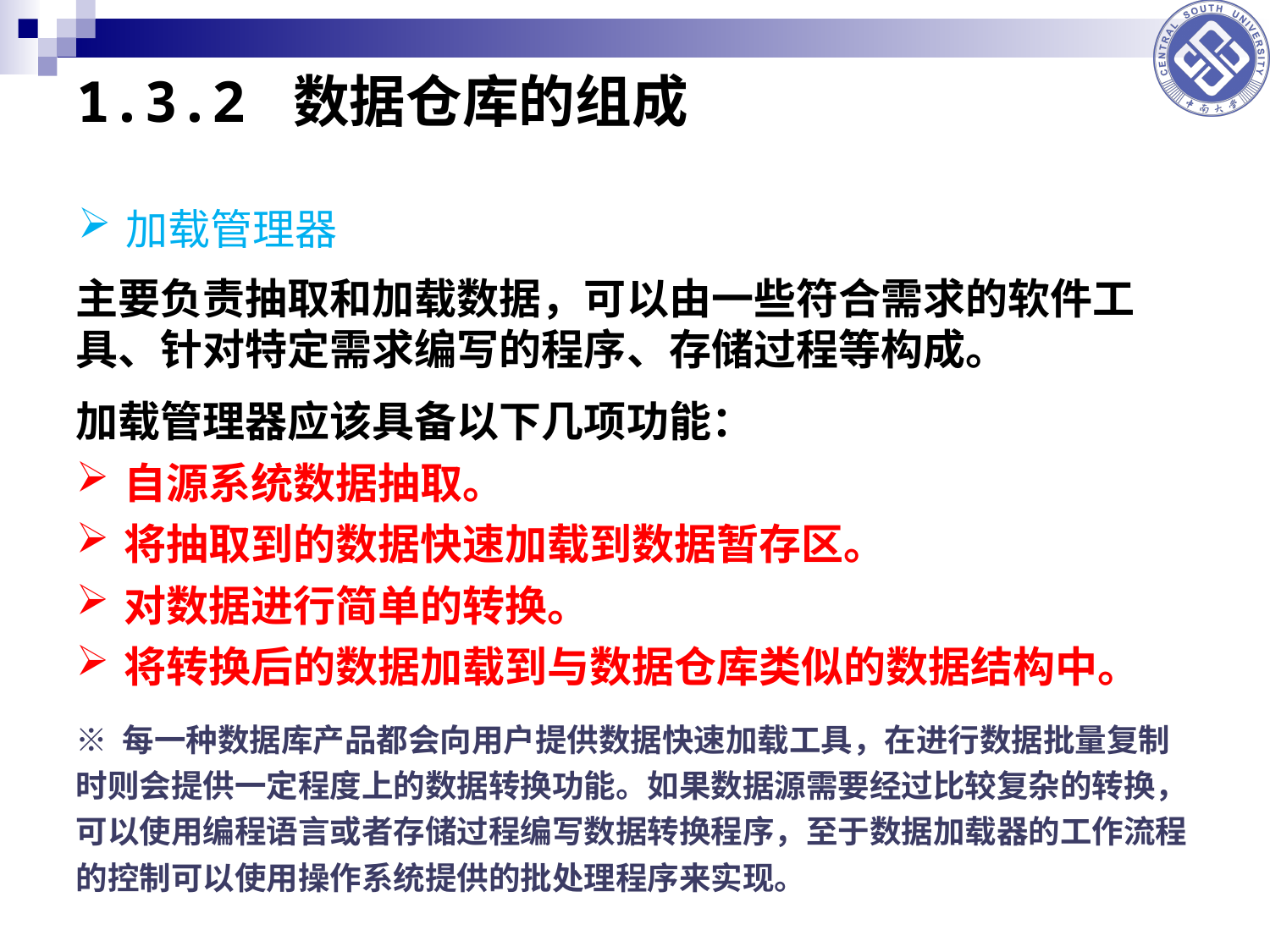

# 1.3.2 数据仓库的组成
加载管理器
主要负责抽取和加载数据，可以由一些符合需求的软件工具、针对特定需求编写的程序、存储过程等构成。
加载管理器应该具备以下几项功能：
自源系统数据抽取。
将抽取到的数据快速加载到数据暂存区。
对数据进行简单的转换。
将转换后的数据加载到与数据仓库类似的数据结构中。
※ 每一种数据库产品都会向用户提供数据快速加载工具，在进行数据批量复制时则会提供一定程度上的数据转换功能。如果数据源需要经过比较复杂的转换，可以使用编程语言或者存储过程编写数据转换程序，至于数据加载器的工作流程的控制可以使用操作系统提供的批处理程序来实现。